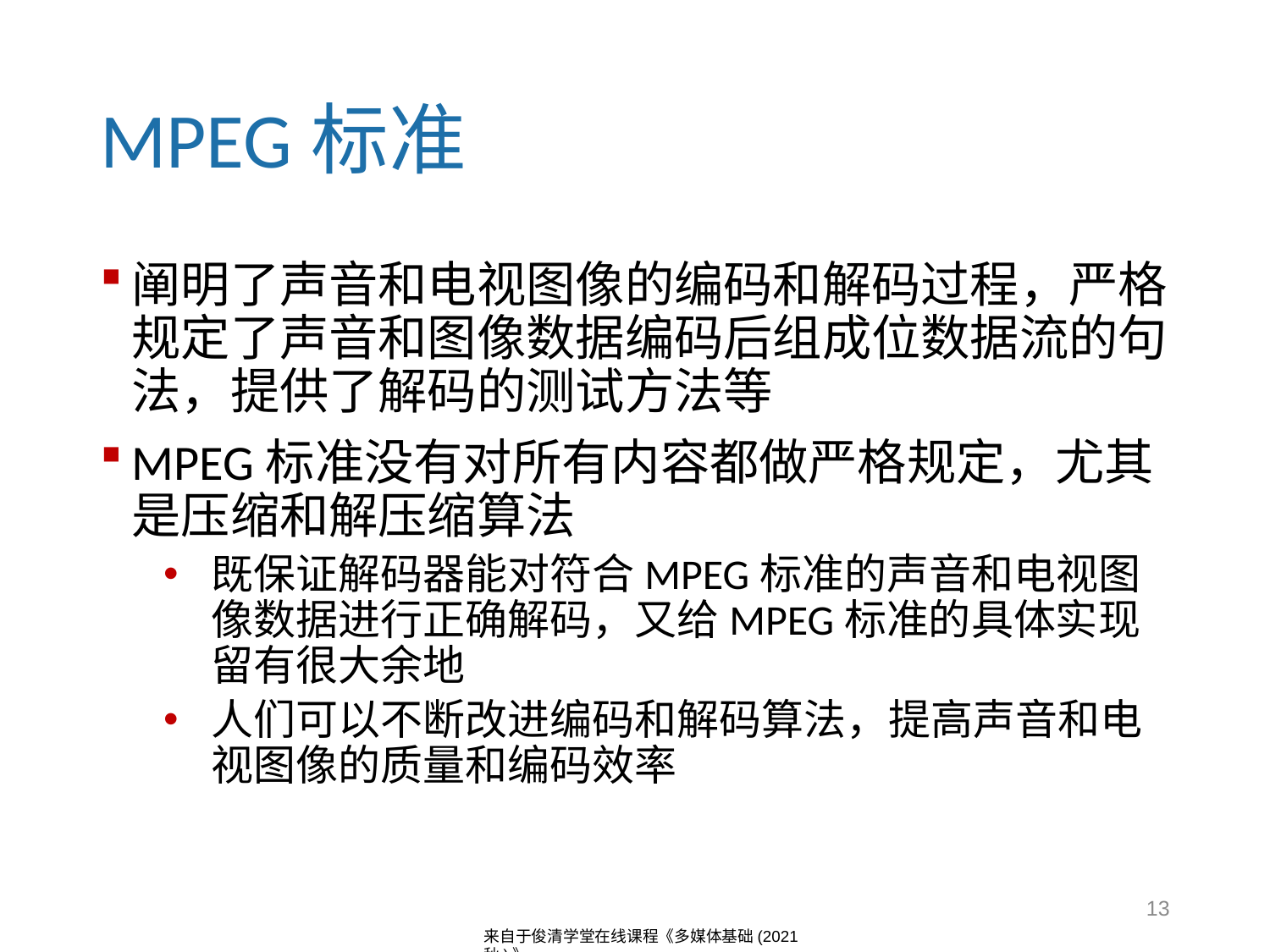

# MPEG标准
阐明了声音和电视图像的编码和解码过程，严格规定了声音和图像数据编码后组成位数据流的句法，提供了解码的测试方法等
MPEG标准没有对所有内容都做严格规定，尤其是压缩和解压缩算法
既保证解码器能对符合MPEG标准的声音和电视图像数据进行正确解码，又给MPEG标准的具体实现留有很大余地
人们可以不断改进编码和解码算法，提高声音和电视图像的质量和编码效率
13
来自于俊清学堂在线课程《多媒体基础(2021秋)》